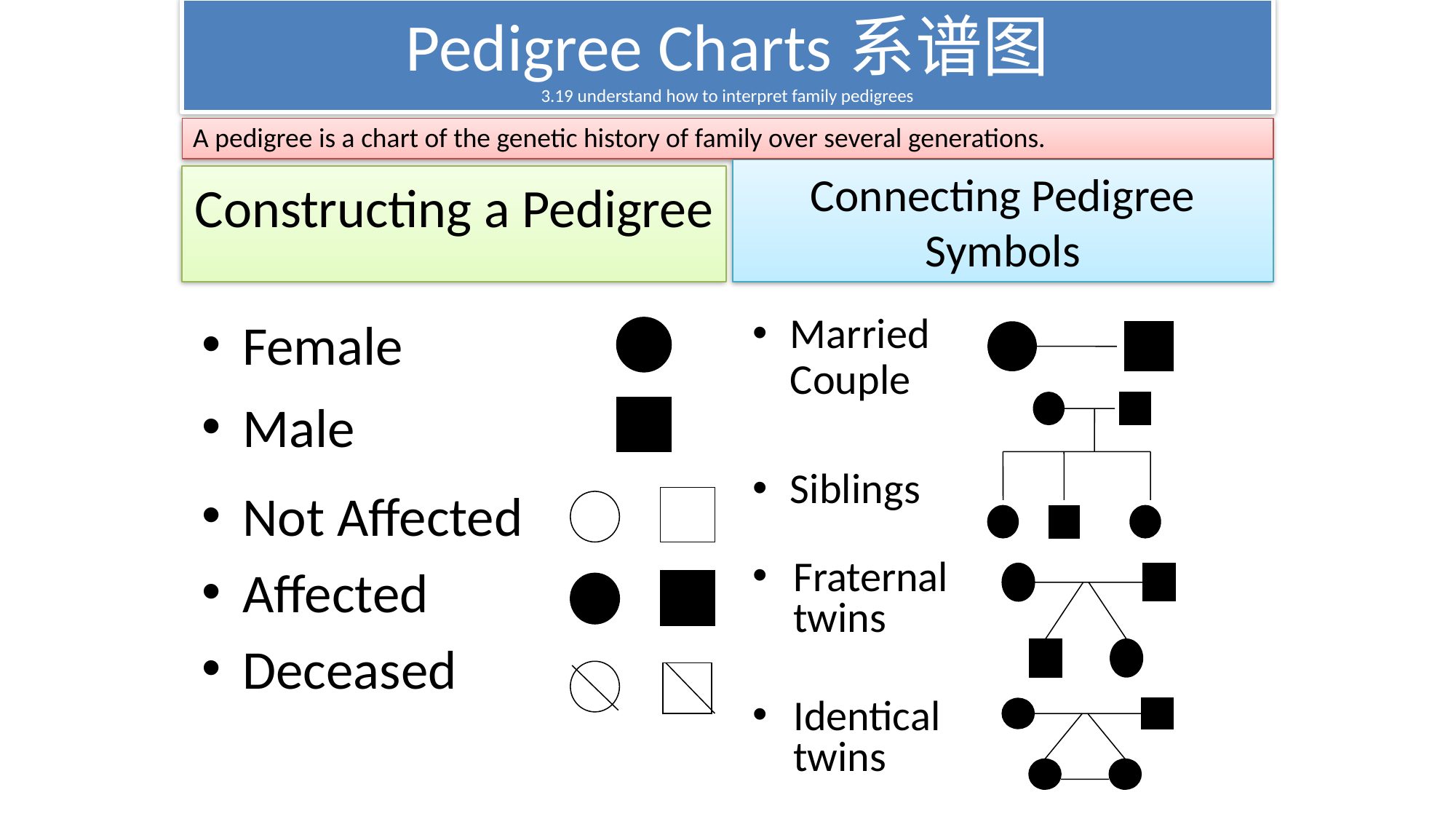

# Pedigree Charts系谱图 3.19 understand how to interpret family pedigrees
A pedigree is a chart of the genetic history of family over several generations.
Connecting Pedigree Symbols
Constructing a Pedigree
Female
Married Couple

Siblings

Male

Not Affected
Affected
Deceased

Fraternal twins

Identical twins